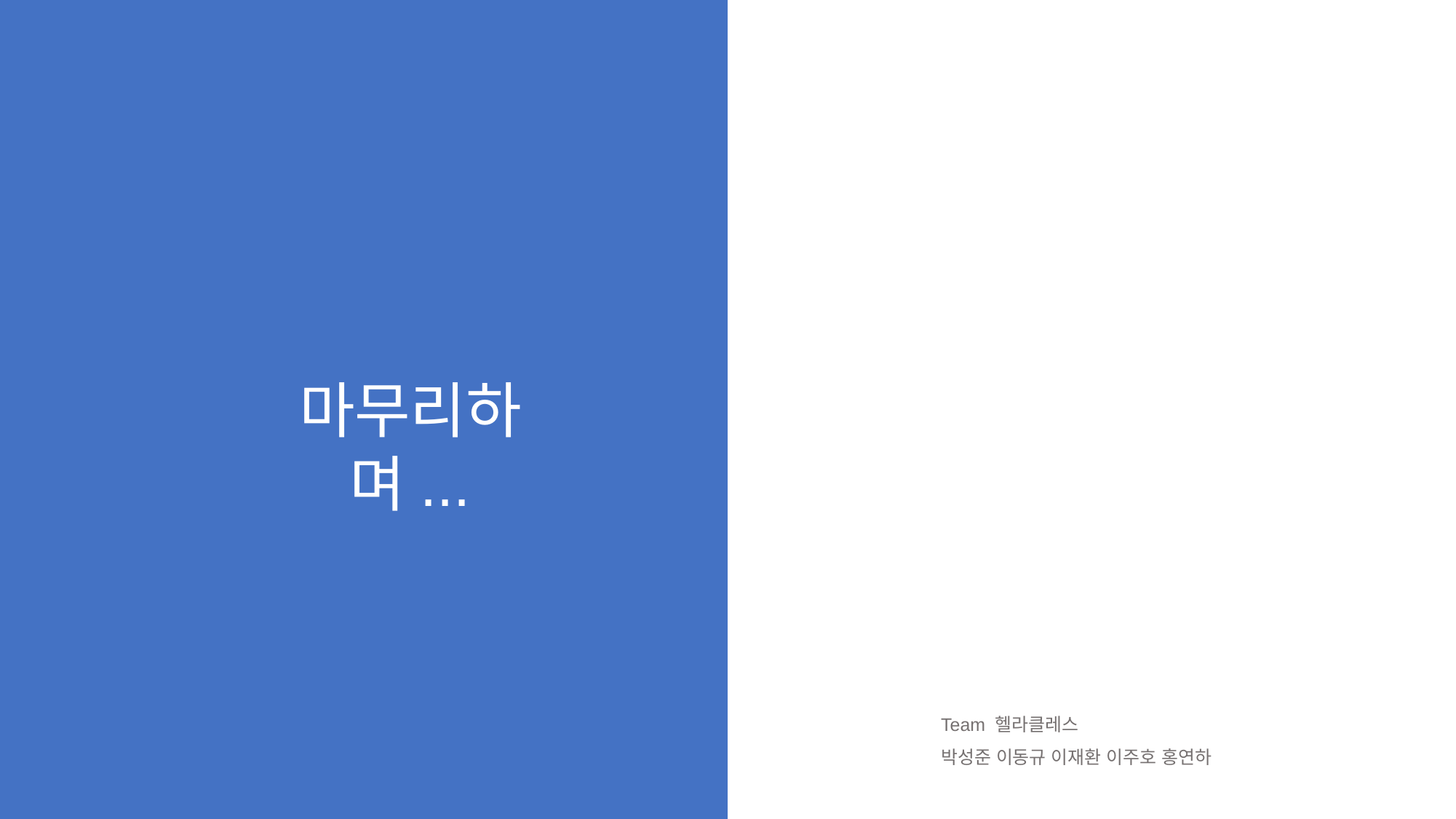

마무리하며...
Team 헬라클레스
박성준 이동규 이재환 이주호 홍연하